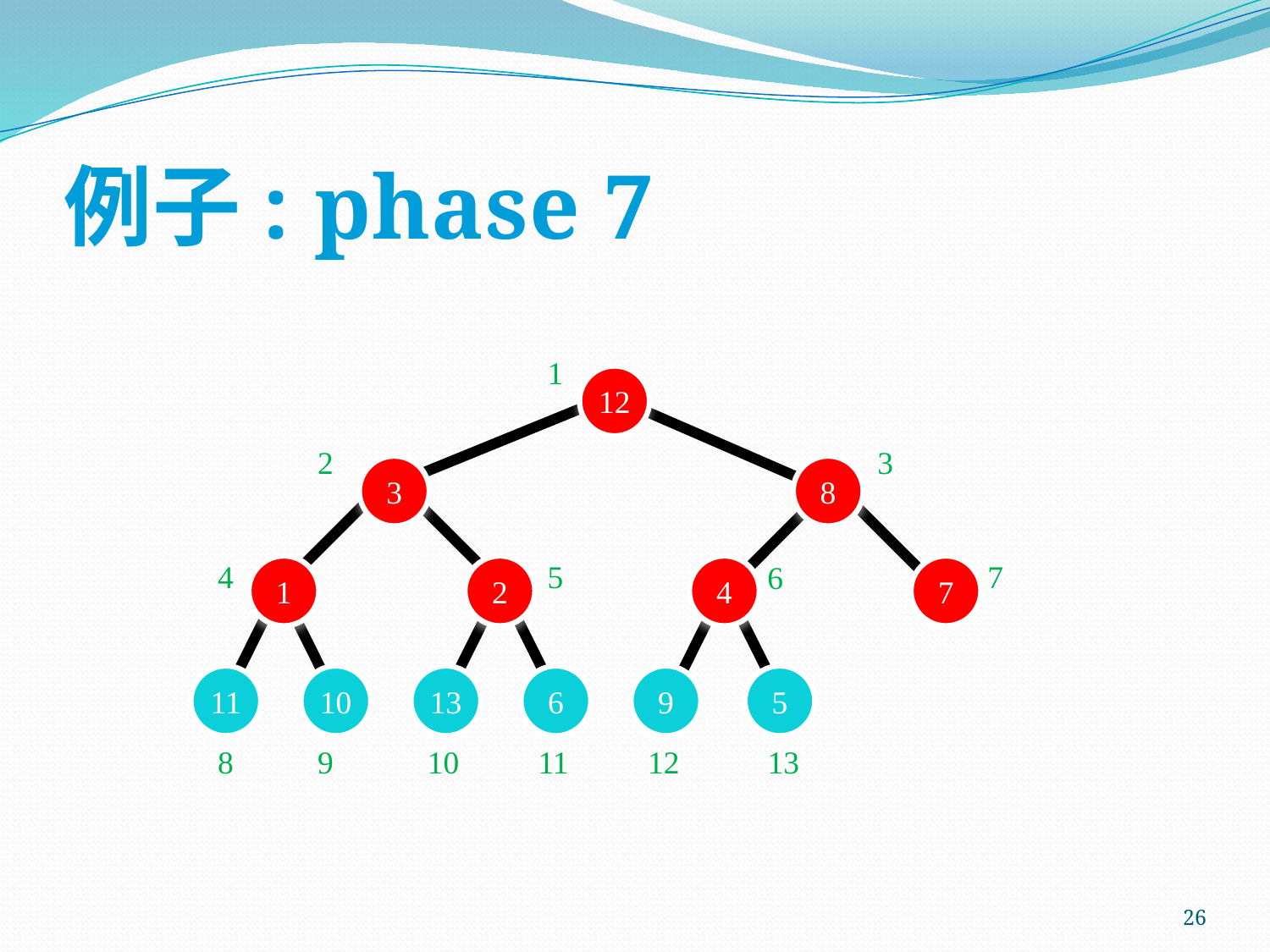

# 例子: phase 7
1
12

2
3
3
8

4
5
7
6
1
2
4
7

11
10
13
6
9
5
8
9
10
11
12
13
26